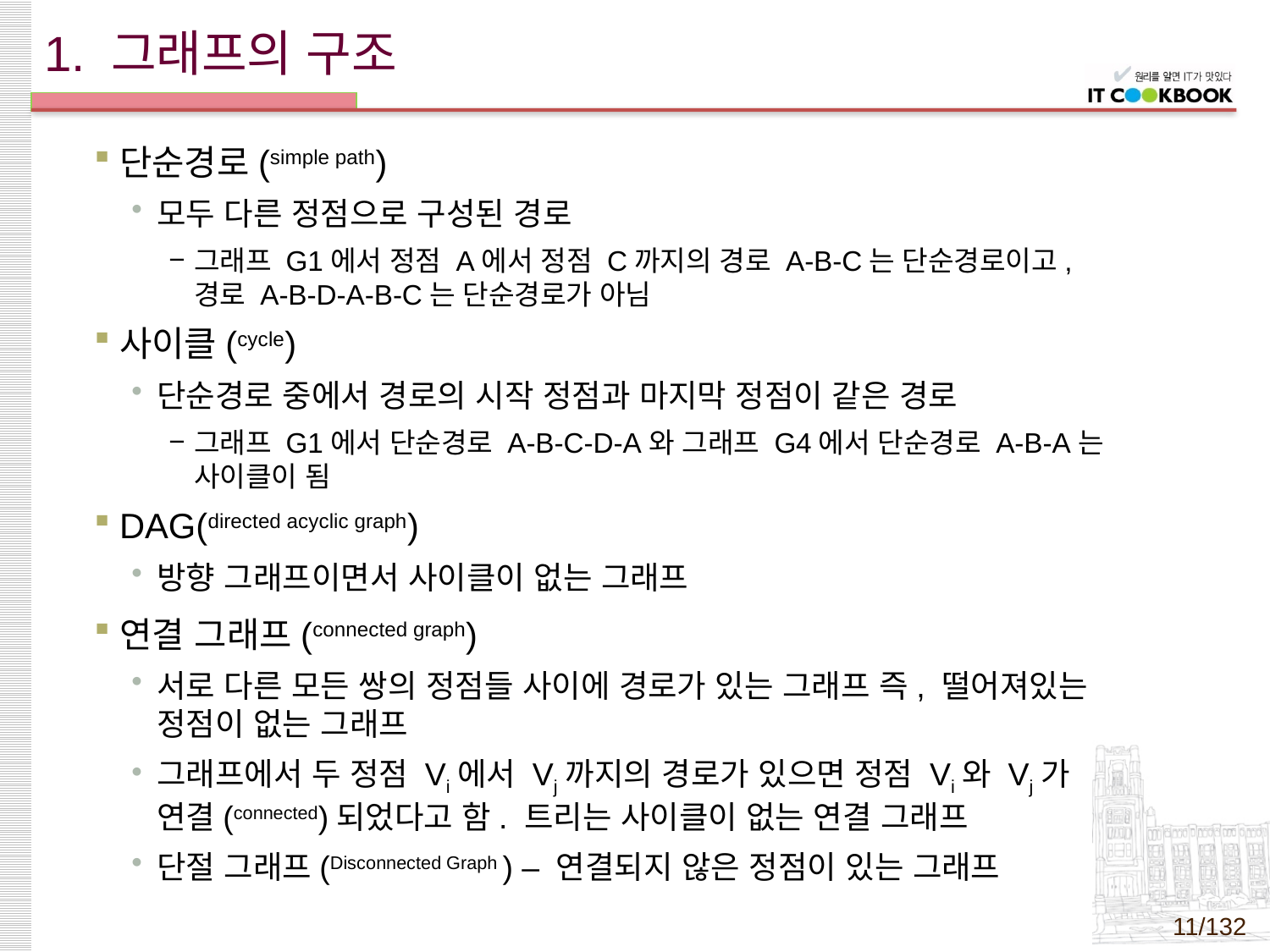

# 1. 그래프의 구조
단순경로(simple path)
모두 다른 정점으로 구성된 경로
그래프 G1에서 정점 A에서 정점 C까지의 경로 A-B-C는 단순경로이고,
경로 A-B-D-A-B-C는 단순경로가 아님
사이클(cycle)
단순경로 중에서 경로의 시작 정점과 마지막 정점이 같은 경로
그래프 G1에서 단순경로 A-B-C-D-A와 그래프 G4에서 단순경로 A-B-A는
사이클이 됨
DAG(directed acyclic graph)
방향 그래프이면서 사이클이 없는 그래프
연결 그래프(connected graph)
서로 다른 모든 쌍의 정점들 사이에 경로가 있는 그래프 즉, 떨어져있는
정점이 없는 그래프
그래프에서 두 정점 Vi에서 Vj까지의 경로가 있으면 정점 Vi와 Vj가
연결(connected)되었다고 함. 트리는 사이클이 없는 연결 그래프
단절 그래프(Disconnected Graph ) – 연결되지 않은 정점이 있는 그래프